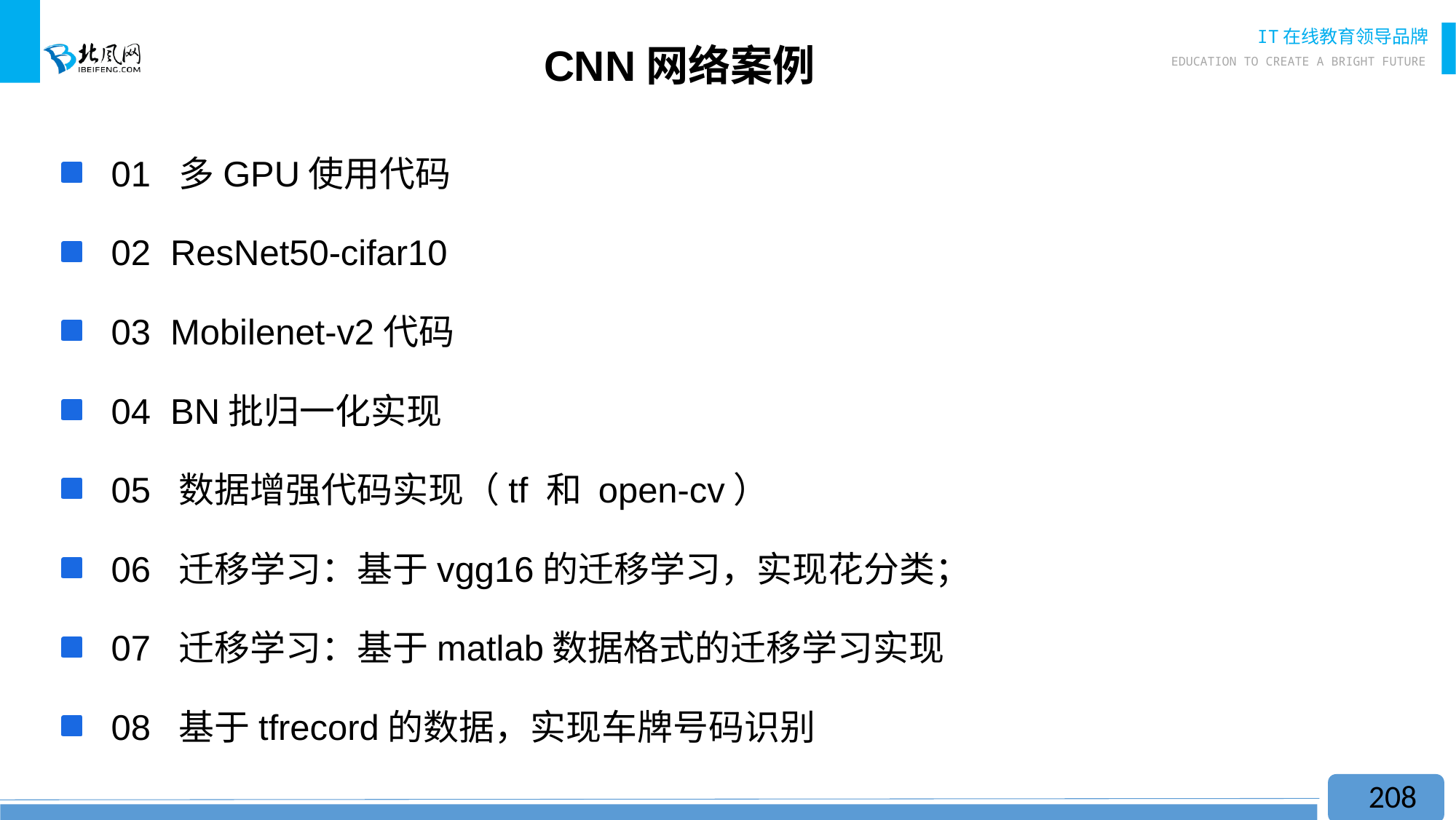

# CNN网络案例
  01  多GPU使用代码
  02  ResNet50-cifar10
  03  Mobilenet-v2代码
  04  BN批归一化实现
  05  数据增强代码实现（tf 和 open-cv）
  06  迁移学习：基于vgg16的迁移学习，实现花分类；
  07  迁移学习：基于matlab数据格式的迁移学习实现
  08  基于tfrecord的数据，实现车牌号码识别